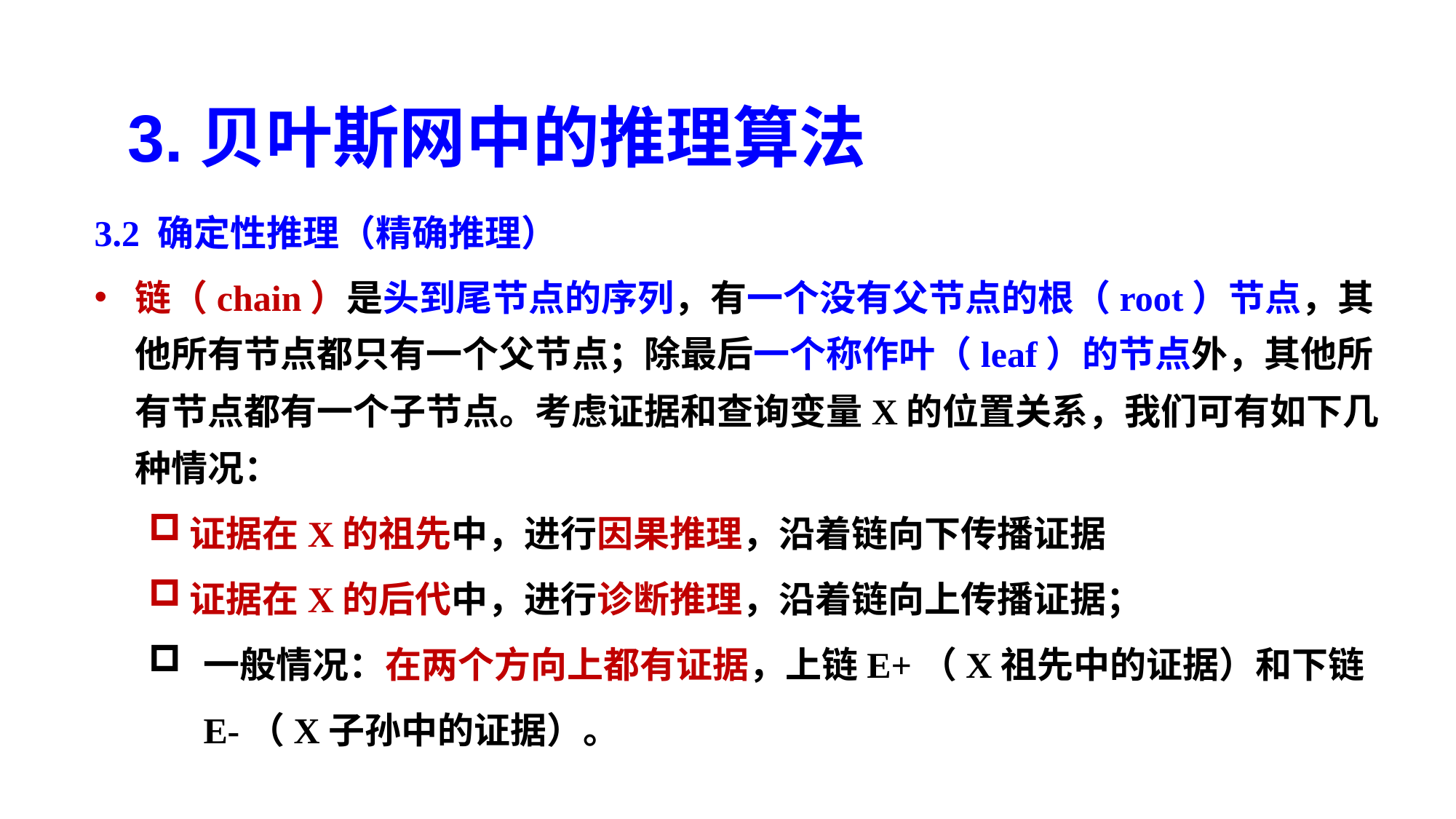

3.贝叶斯网中的推理算法
3.2 确定性推理（精确推理）
链（chain）是头到尾节点的序列，有一个没有父节点的根（root）节点，其他所有节点都只有一个父节点；除最后一个称作叶（leaf）的节点外，其他所有节点都有一个子节点。考虑证据和查询变量X的位置关系，我们可有如下几种情况：
证据在X的祖先中，进行因果推理，沿着链向下传播证据
证据在X的后代中，进行诊断推理，沿着链向上传播证据；
一般情况：在两个方向上都有证据，上链E+（X祖先中的证据）和下链E-（X子孙中的证据）。